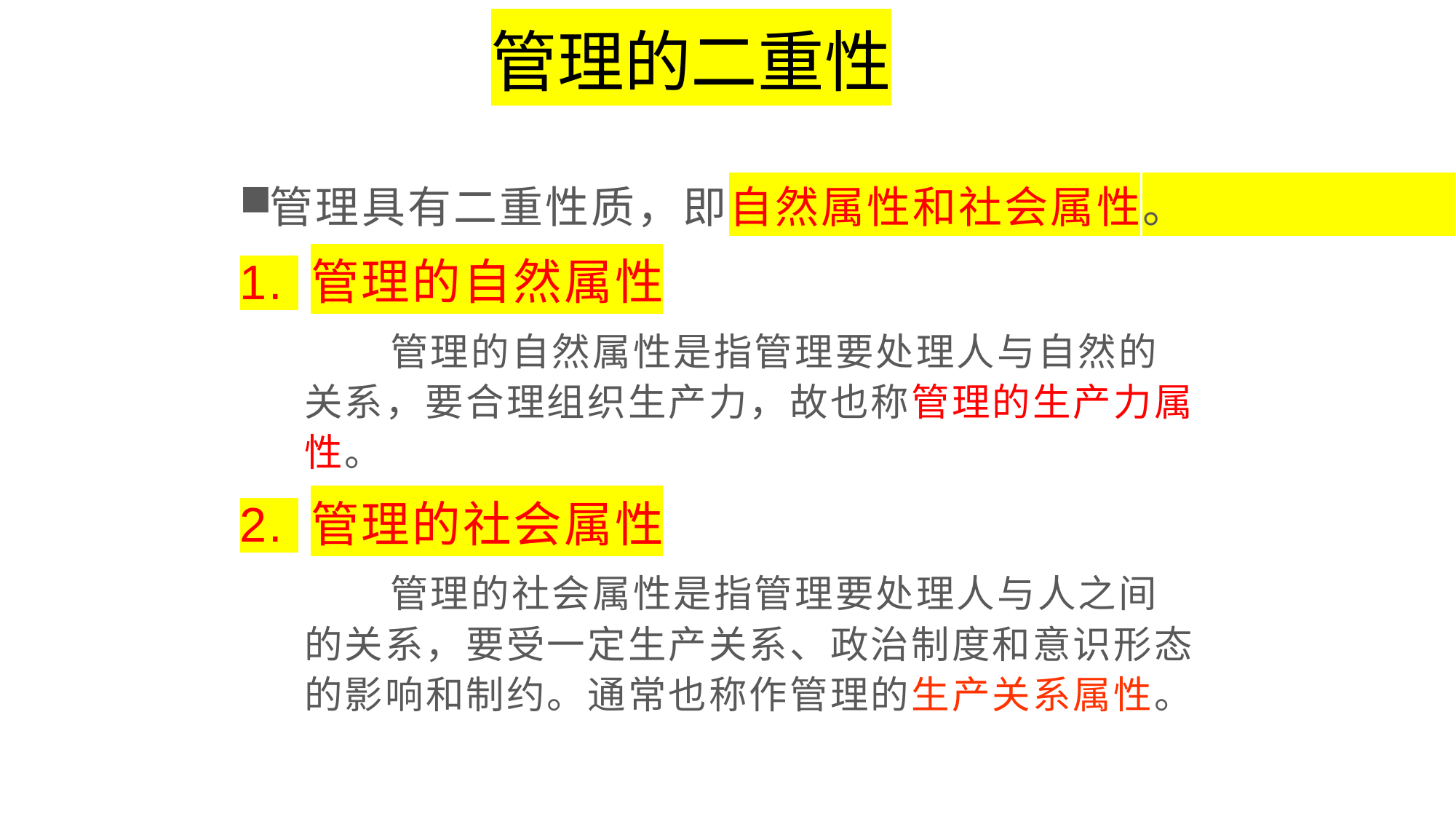

管理的二重性
管理具有二重性质，即自然属性和社会属性。
1. 管理的自然属性
管理的自然属性是指管理要处理人与自然的关系，要合理组织生产力，故也称管理的生产力属性。
2. 管理的社会属性
管理的社会属性是指管理要处理人与人之间的关系，要受一定生产关系、政治制度和意识形态的影响和制约。通常也称作管理的生产关系属性。